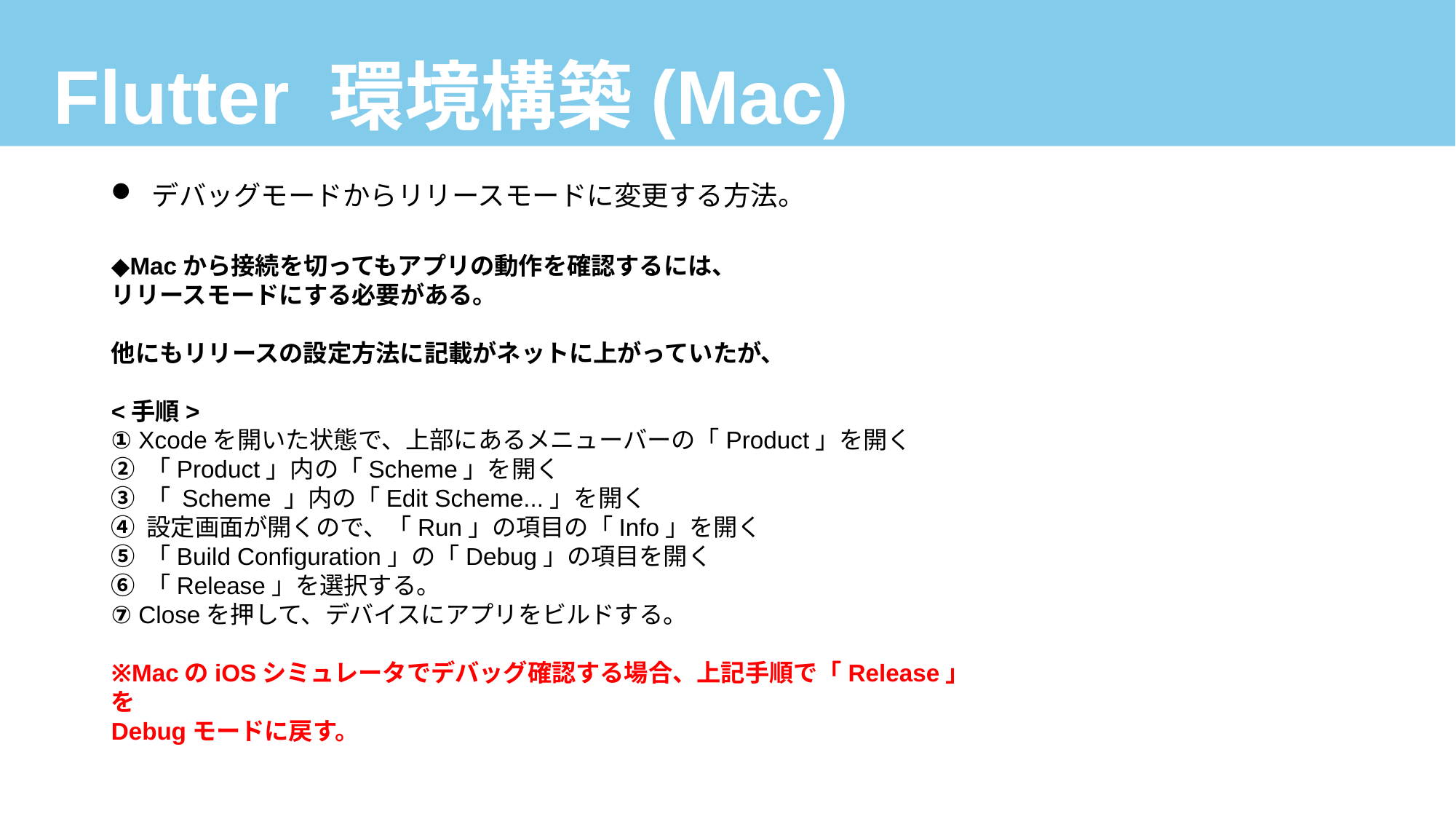

# Flutter 環境構築(Mac)
デバッグモードからリリースモードに変更する方法。
◆Macから接続を切ってもアプリの動作を確認するには、
リリースモードにする必要がある。

他にもリリースの設定方法に記載がネットに上がっていたが、

<手順>
① Xcodeを開いた状態で、上部にあるメニューバーの「Product」を開く
② 「Product」内の「Scheme」を開く
③ 「 Scheme 」内の「Edit Scheme...」を開く
④ 設定画面が開くので、「Run」の項目の「Info」を開く
⑤ 「Build Configuration」の「Debug」の項目を開く
⑥ 「Release」を選択する。
⑦ Closeを押して、デバイスにアプリをビルドする。

※MacのiOSシミュレータでデバッグ確認する場合、上記手順で「Release」を
Debugモードに戻す。